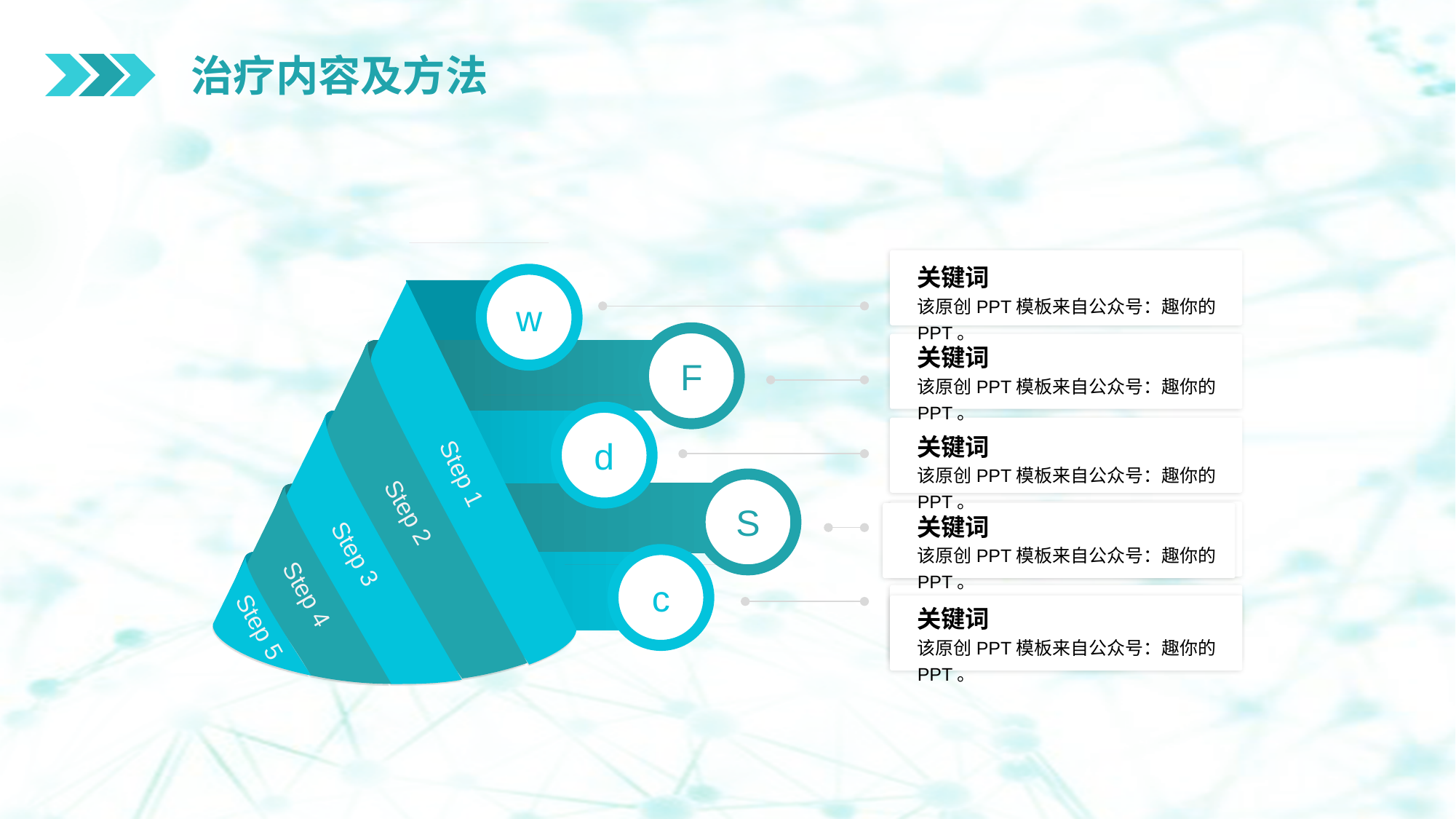

治疗内容及方法

关键词
w

该原创PPT模板来自公众号：趣你的PPT。
F

关键词

该原创PPT模板来自公众号：趣你的PPT。

d

关键词
Step 1
该原创PPT模板来自公众号：趣你的PPT。
S

Step 2

关键词
Step 3
该原创PPT模板来自公众号：趣你的PPT。
c

Step 4

关键词
Step 5
该原创PPT模板来自公众号：趣你的PPT。